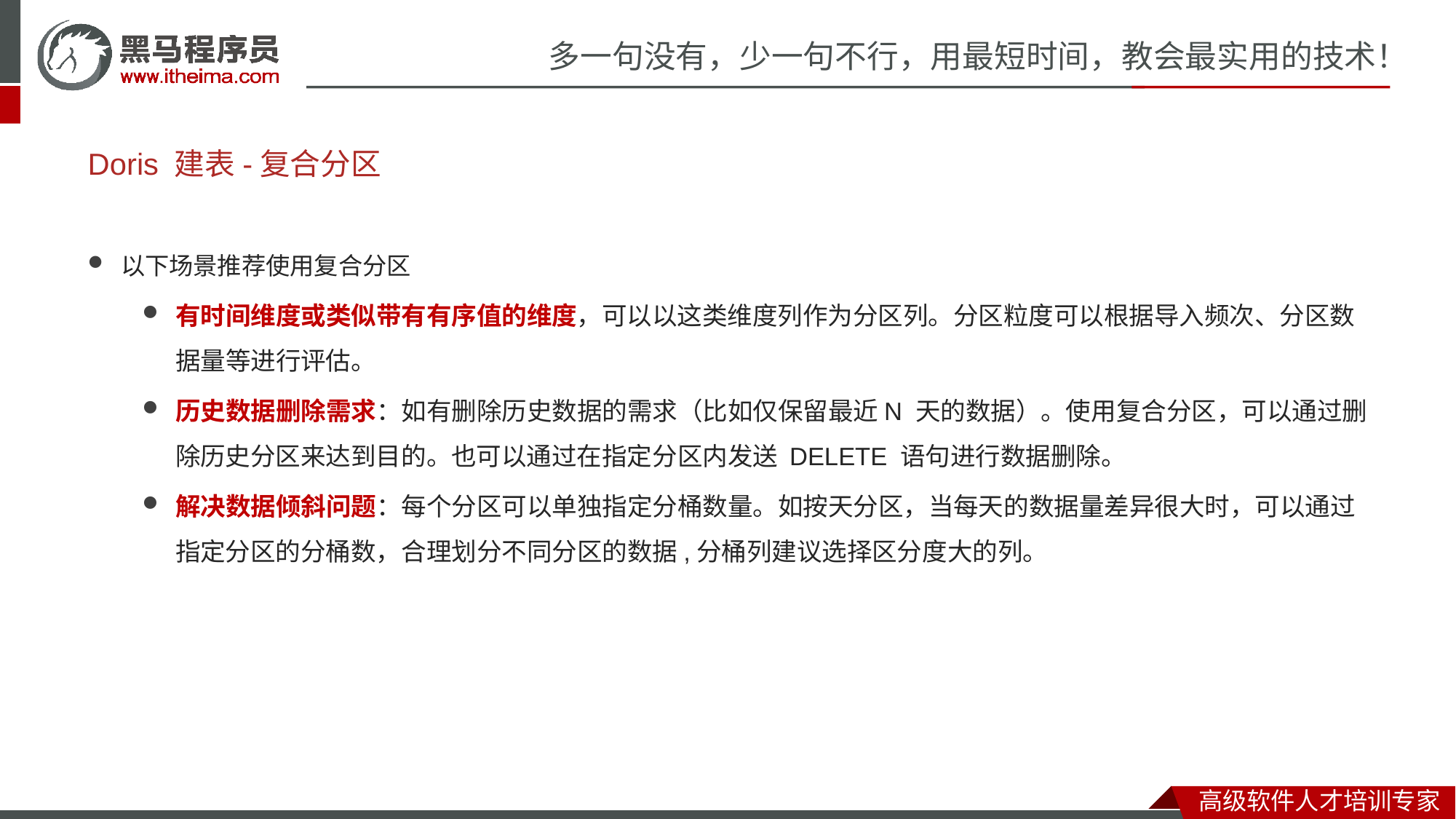

Doris 建表-复合分区
以下场景推荐使用复合分区
有时间维度或类似带有有序值的维度，可以以这类维度列作为分区列。分区粒度可以根据导入频次、分区数据量等进行评估。
历史数据删除需求：如有删除历史数据的需求（比如仅保留最近N 天的数据）。使用复合分区，可以通过删除历史分区来达到目的。也可以通过在指定分区内发送 DELETE 语句进行数据删除。
解决数据倾斜问题：每个分区可以单独指定分桶数量。如按天分区，当每天的数据量差异很大时，可以通过指定分区的分桶数，合理划分不同分区的数据,分桶列建议选择区分度大的列。